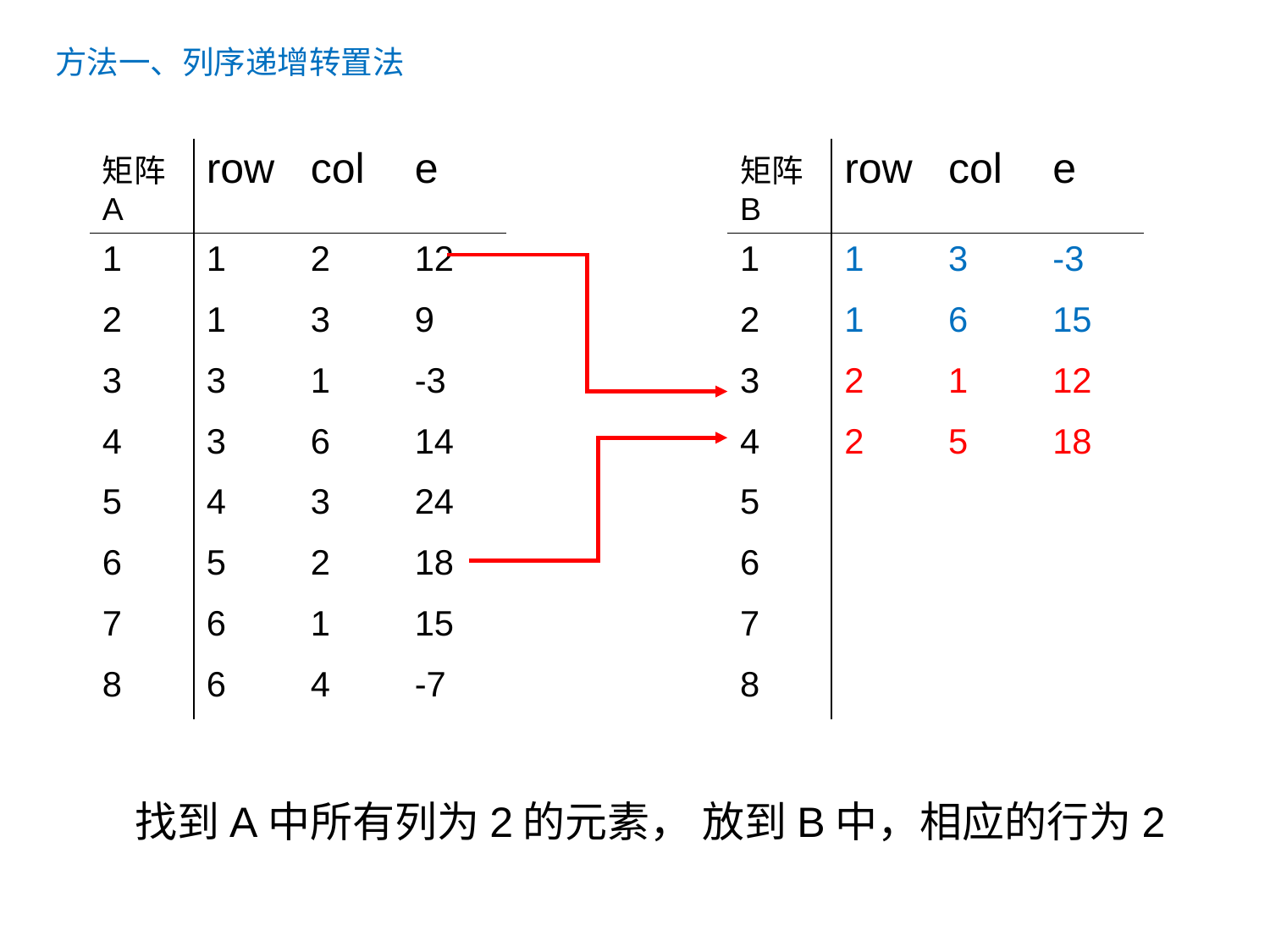

方法一、列序递增转置法
| 矩阵A | row | col | e |
| --- | --- | --- | --- |
| 1 | 1 | 2 | 12 |
| 2 | 1 | 3 | 9 |
| 3 | 3 | 1 | -3 |
| 4 | 3 | 6 | 14 |
| 5 | 4 | 3 | 24 |
| 6 | 5 | 2 | 18 |
| 7 | 6 | 1 | 15 |
| 8 | 6 | 4 | -7 |
| 矩阵B | row | col | e |
| --- | --- | --- | --- |
| 1 | 1 | 3 | -3 |
| 2 | 1 | 6 | 15 |
| 3 | 2 | 1 | 12 |
| 4 | 2 | 5 | 18 |
| 5 |  |  |  |
| 6 |  |  |  |
| 7 |  |  |  |
| 8 |  |  |  |
找到A中所有列为2的元素， 放到B中，相应的行为2
45